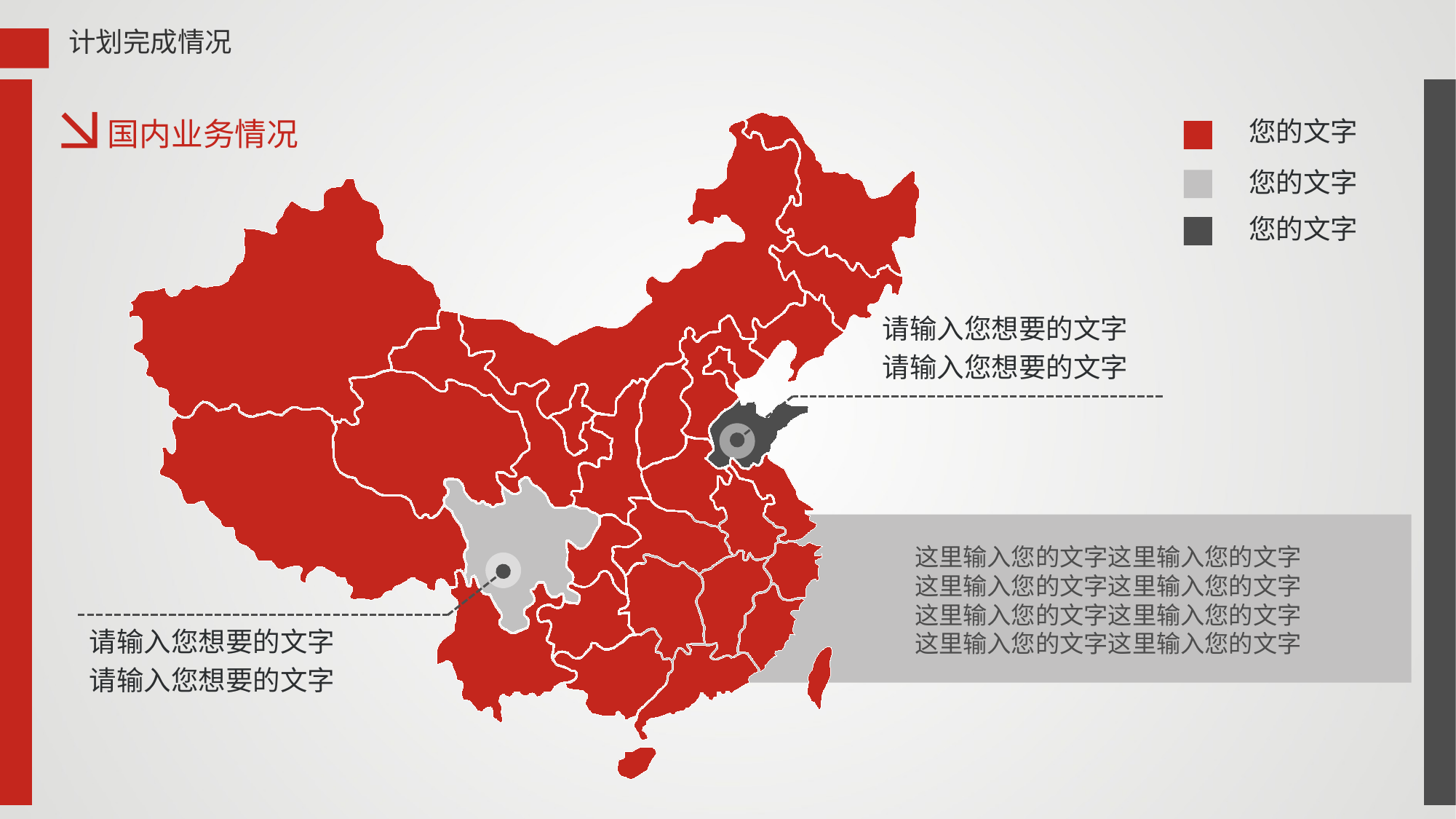

计划完成情况

国内业务情况
您的文字

您的文字

您的文字

请输入您想要的文字

请输入您想要的文字

这里输入您的文字这里输入您的文字
这里输入您的文字这里输入您的文字
这里输入您的文字这里输入您的文字
这里输入您的文字这里输入您的文字

请输入您想要的文字

请输入您想要的文字